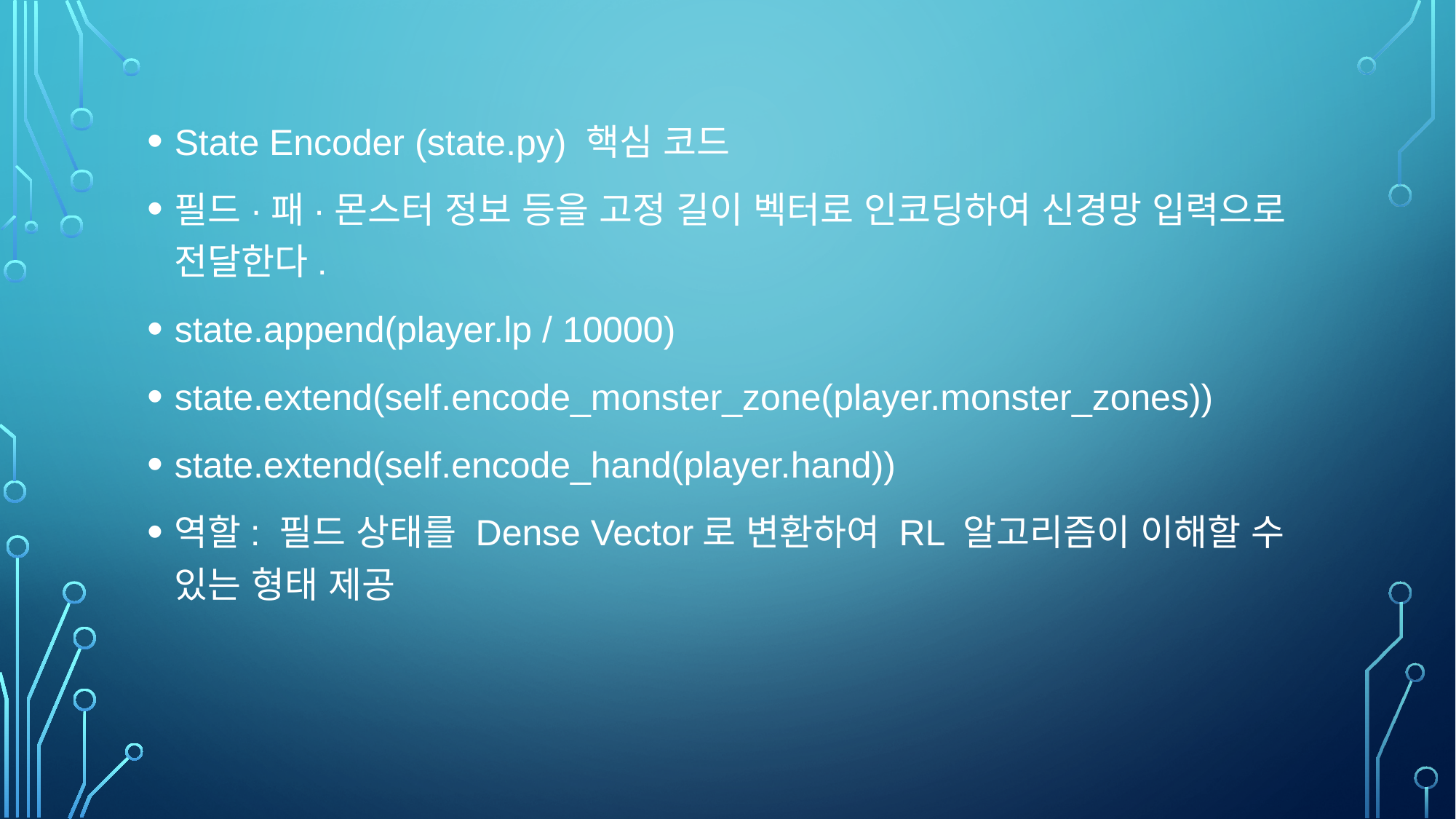

State Encoder (state.py) 핵심 코드
필드·패·몬스터 정보 등을 고정 길이 벡터로 인코딩하여 신경망 입력으로 전달한다.
state.append(player.lp / 10000)
state.extend(self.encode_monster_zone(player.monster_zones))
state.extend(self.encode_hand(player.hand))
역할: 필드 상태를 Dense Vector로 변환하여 RL 알고리즘이 이해할 수 있는 형태 제공